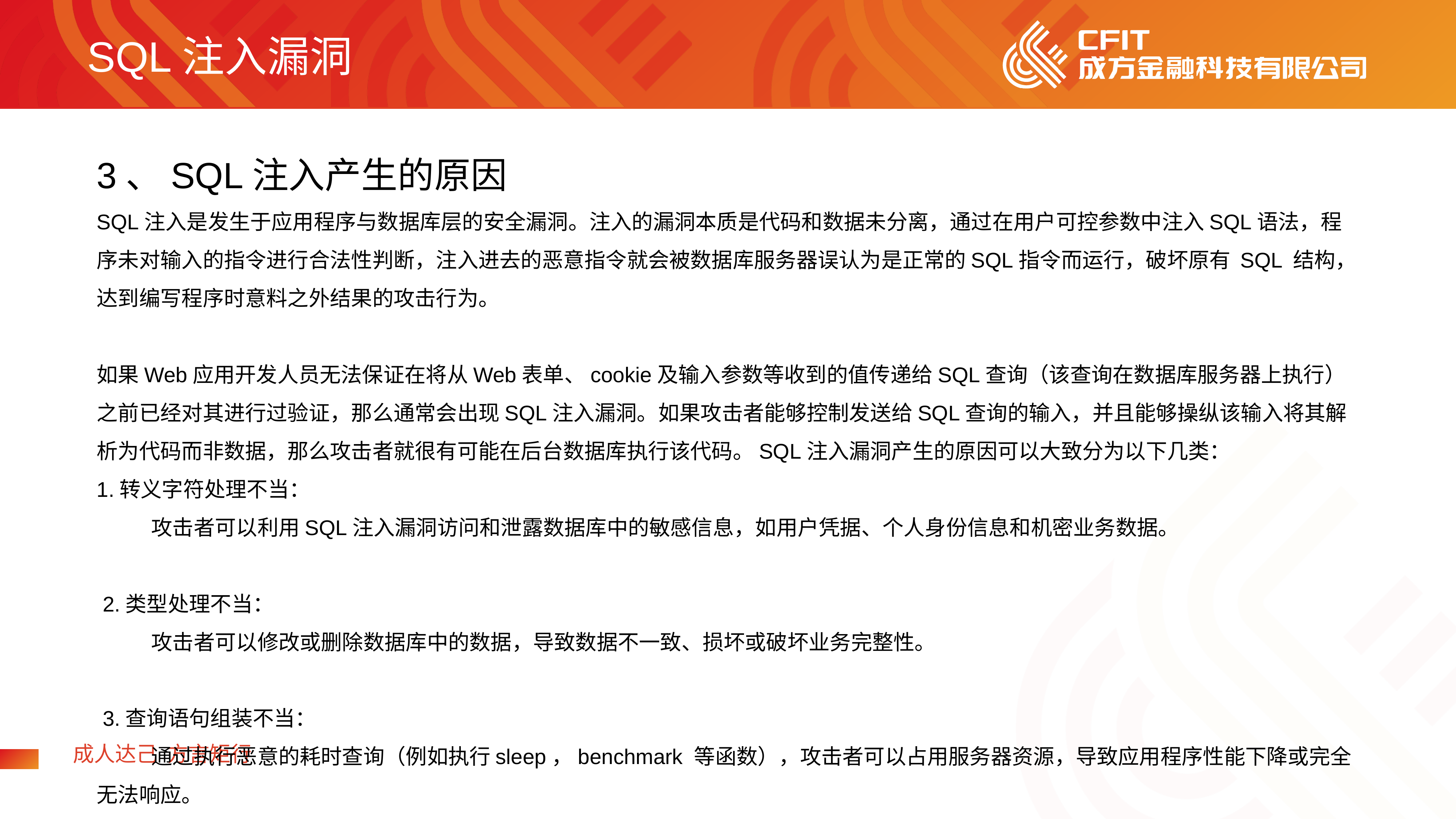

SQL注入漏洞
3、SQL注入产生的原因
SQL注入是发生于应用程序与数据库层的安全漏洞。注入的漏洞本质是代码和数据未分离，通过在用户可控参数中注入SQL语法，程序未对输入的指令进行合法性判断，注入进去的恶意指令就会被数据库服务器误认为是正常的SQL指令而运行，破坏原有 SQL 结构，达到编写程序时意料之外结果的攻击行为。

如果Web应用开发人员无法保证在将从Web表单、cookie及输入参数等收到的值传递给SQL查询（该查询在数据库服务器上执行）之前已经对其进行过验证，那么通常会出现SQL注入漏洞。如果攻击者能够控制发送给SQL查询的输入，并且能够操纵该输入将其解析为代码而非数据，那么攻击者就很有可能在后台数据库执行该代码。SQL注入漏洞产生的原因可以大致分为以下几类：
1.转义字符处理不当：
	攻击者可以利用SQL注入漏洞访问和泄露数据库中的敏感信息，如用户凭据、个人身份信息和机密业务数据。

 2.类型处理不当：
	攻击者可以修改或删除数据库中的数据，导致数据不一致、损坏或破坏业务完整性。

 3.查询语句组装不当：
	通过执行恶意的耗时查询（例如执行sleep，benchmark 等函数），攻击者可以占用服务器资源，导致应用程序性能下降或完全无法响应。

 4.错误处理不当：
	在某些情况下，使用数据库内置的一些函数来执行系统命令可能允许攻击者执行恶意代码，从而进一步控制服务器或系统。例如在MySQL/MariaDB中，sys_exec扩展函数允许执行操作系统命令。loadfile 用于读取文件内容到数据库中，可以用于读取操作系统文件。
5、多个提交处理不当
6、数据库配置问题